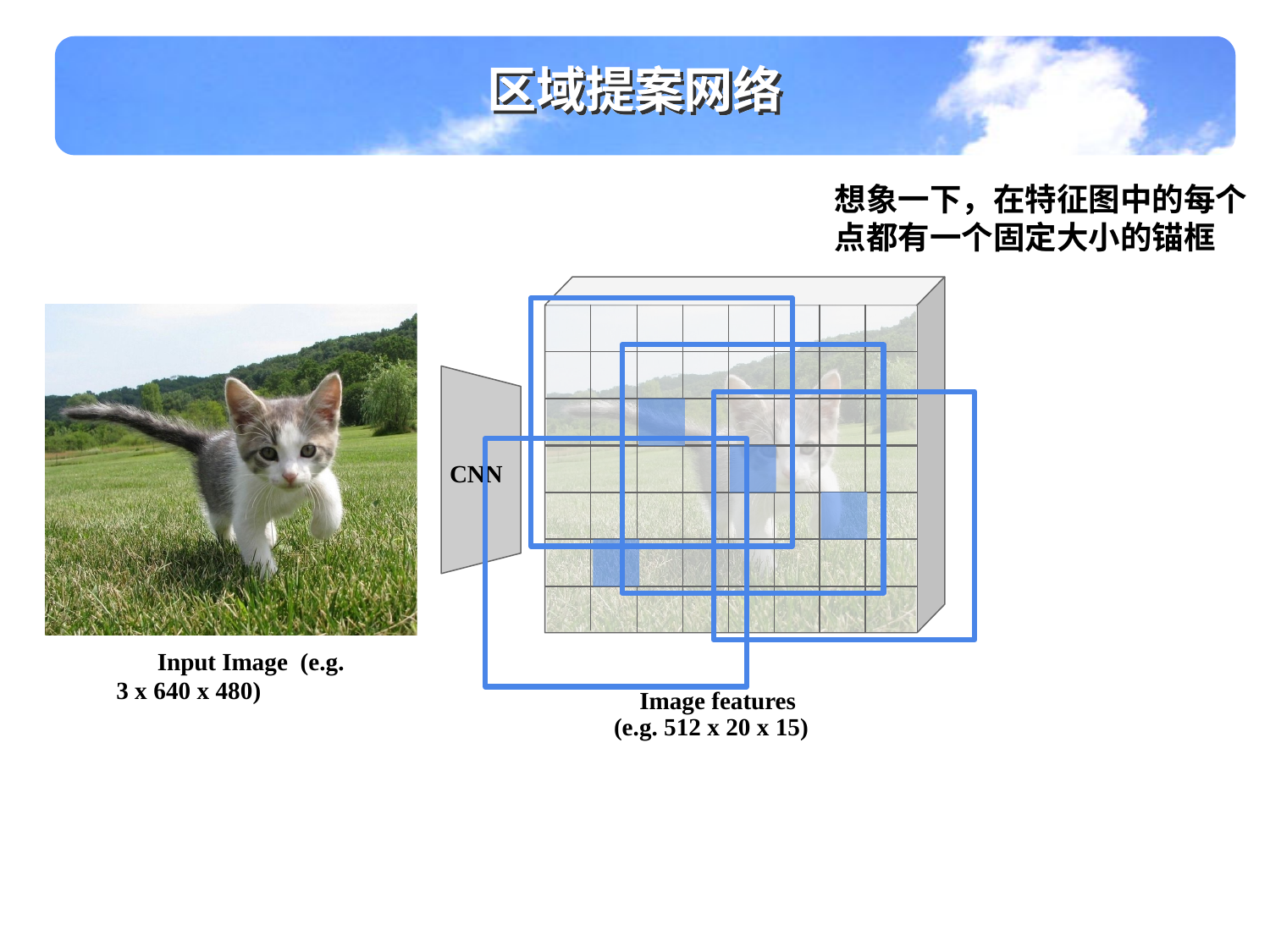

区域提案网络
想象一下，在特征图中的每个点都有一个固定大小的锚框

CNN
Input Image  (e.g. 3 x 640 x 480)
Image features
(e.g. 512 x 20 x 15)